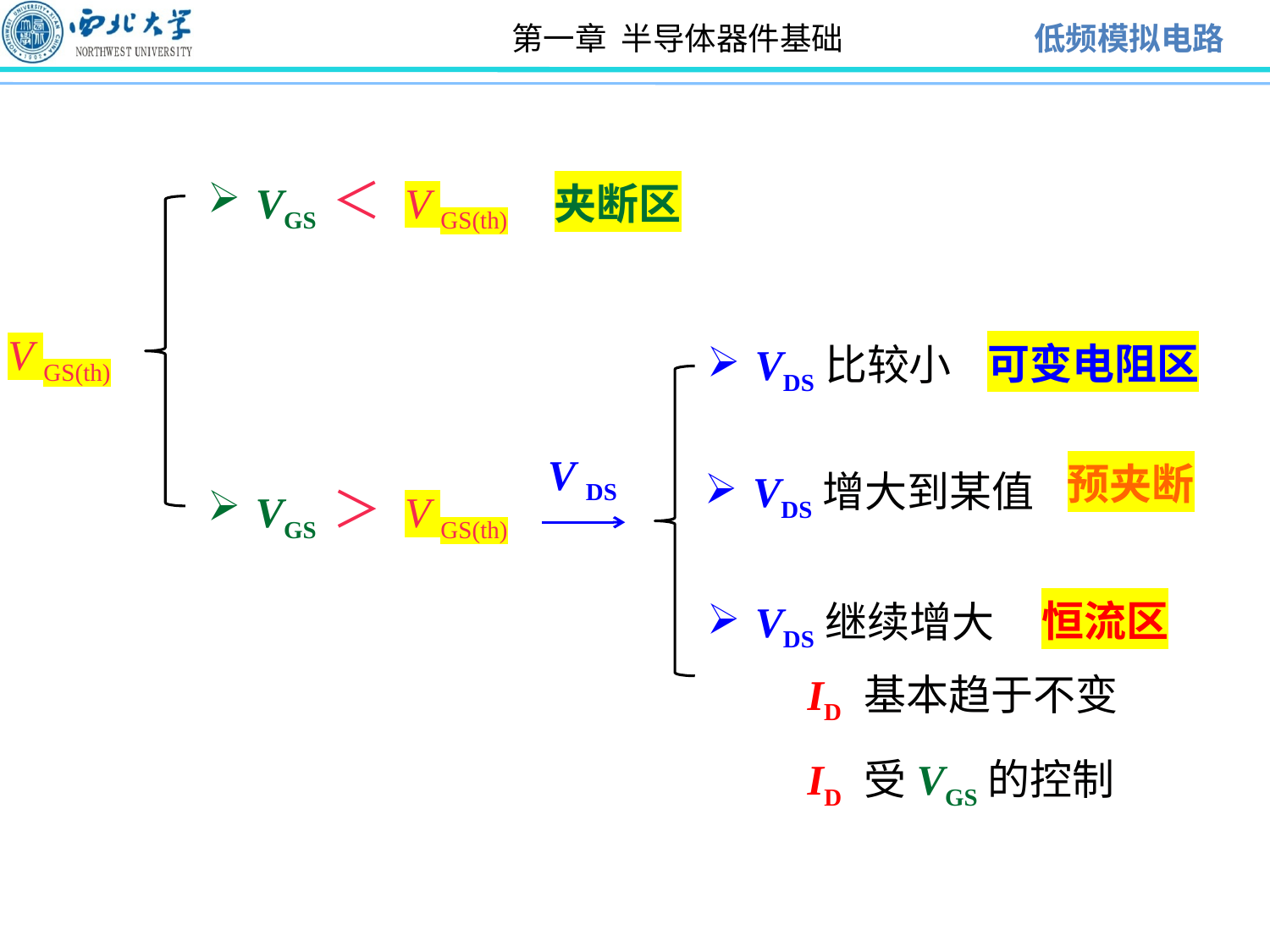

VGS ＜ V GS(th)
夹断区

V GS(th)
VDS比较小
可变电阻区

V DS
预夹断
VDS增大到某值
VGS ＞ V GS(th)
VDS继续增大
恒流区
ID  基本趋于不变
ID  受VGS的控制
116